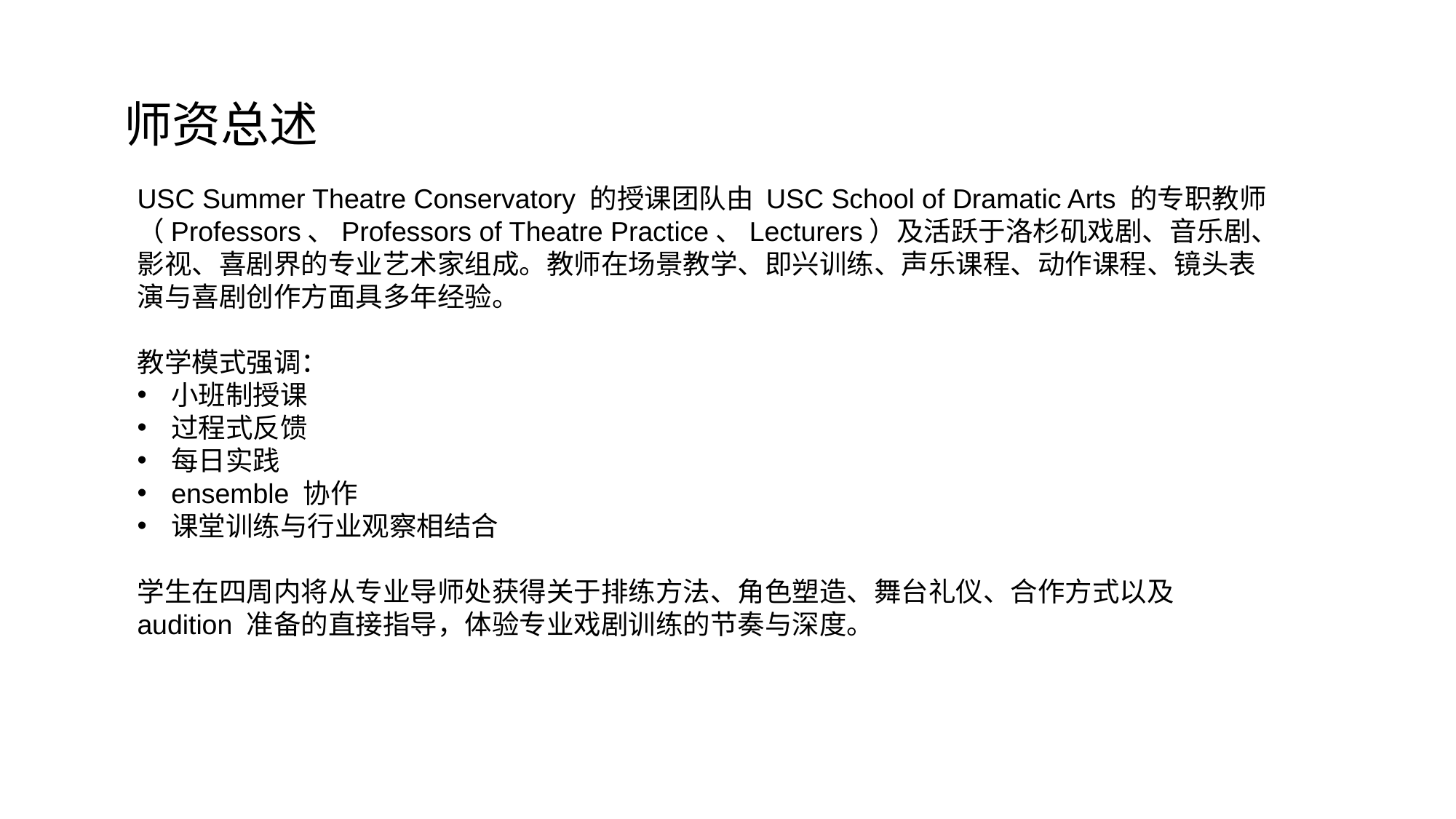

师资总述
USC Summer Theatre Conservatory 的授课团队由 USC School of Dramatic Arts 的专职教师（Professors、Professors of Theatre Practice、Lecturers）及活跃于洛杉矶戏剧、音乐剧、影视、喜剧界的专业艺术家组成。教师在场景教学、即兴训练、声乐课程、动作课程、镜头表演与喜剧创作方面具多年经验。

教学模式强调：
小班制授课
过程式反馈
每日实践
ensemble 协作
课堂训练与行业观察相结合

学生在四周内将从专业导师处获得关于排练方法、角色塑造、舞台礼仪、合作方式以及 audition 准备的直接指导，体验专业戏剧训练的节奏与深度。